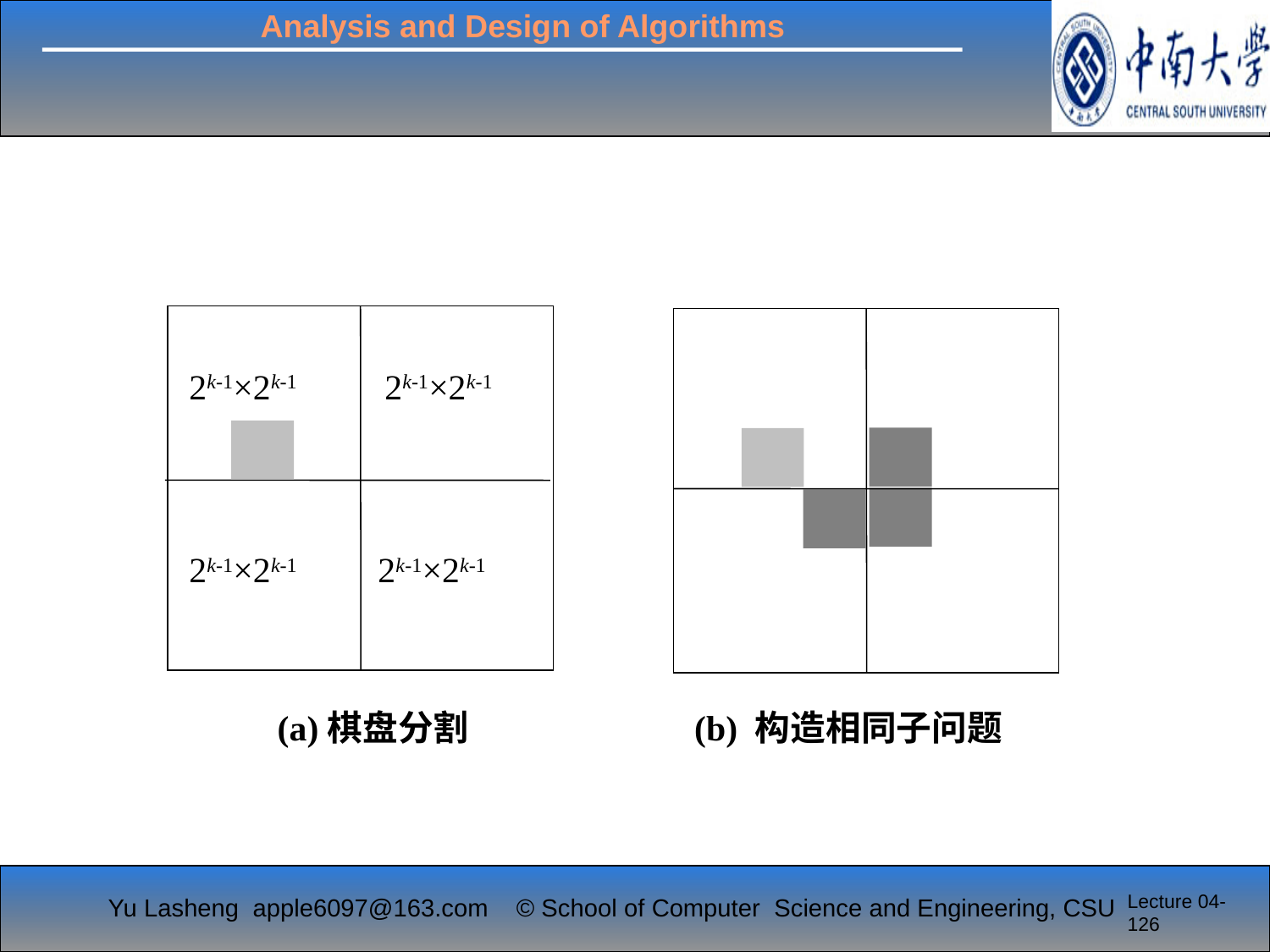

#

2k-1×2k-1
2k-1×2k-1

2k-1×2k-1
2k-1×2k-1
(a)棋盘分割                           (b) 构造相同子问题
Lecture 04-126